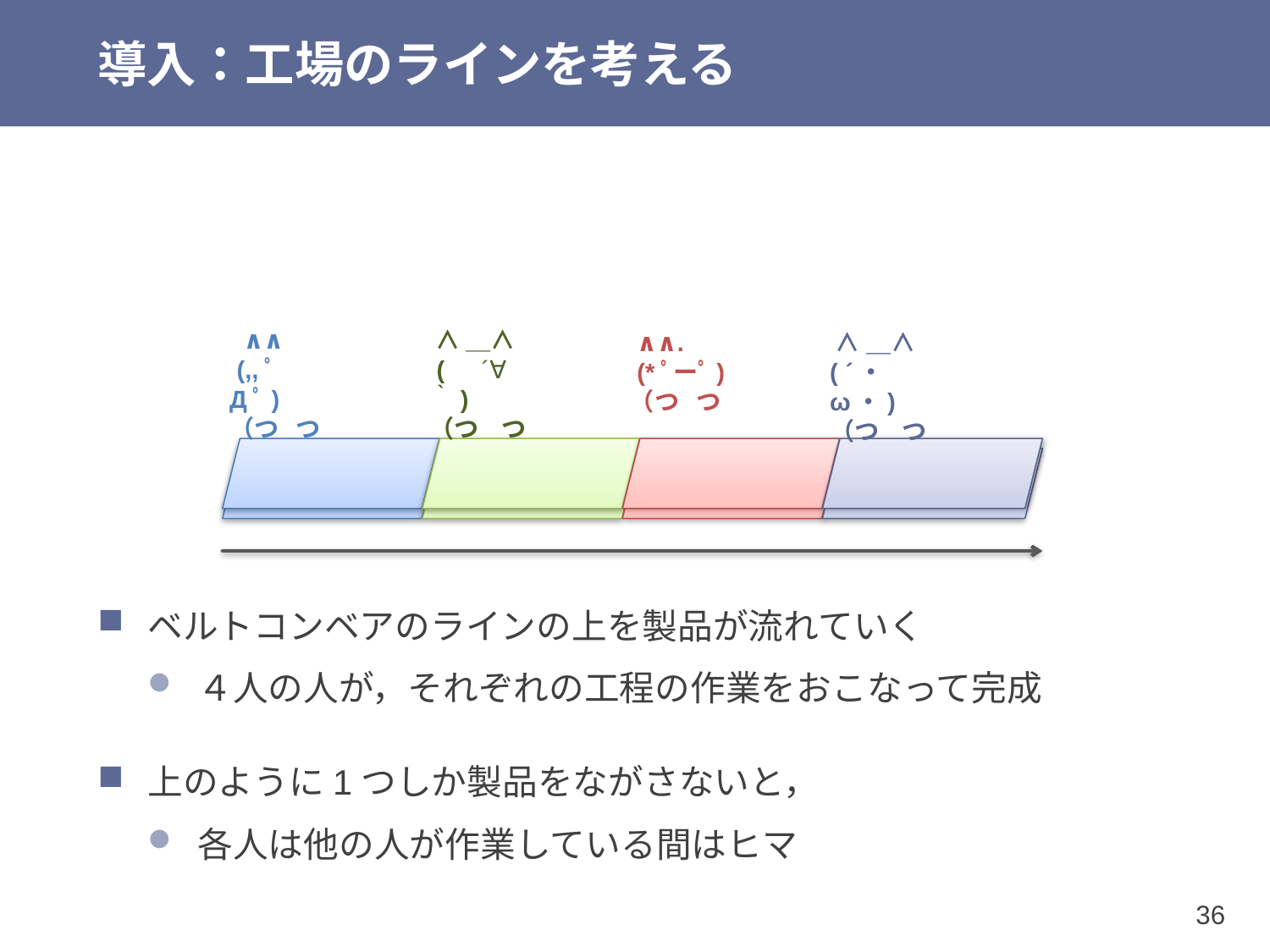

# 導入：工場のラインを考える
  ∧∧
 (,,ﾟДﾟ)
（つ   つ
 ∧＿∧
 (　´∀｀)
（つ    つ
 ∧∧.
 (*ﾟーﾟ)（つ   つ
 ∧＿∧
( ´・ω・)（つ    つ

製品

ベルトコンベアのラインの上を製品が流れていく
４人の人が，それぞれの工程の作業をおこなって完成
上のように1つしか製品をながさないと，
各人は他の人が作業している間はヒマ